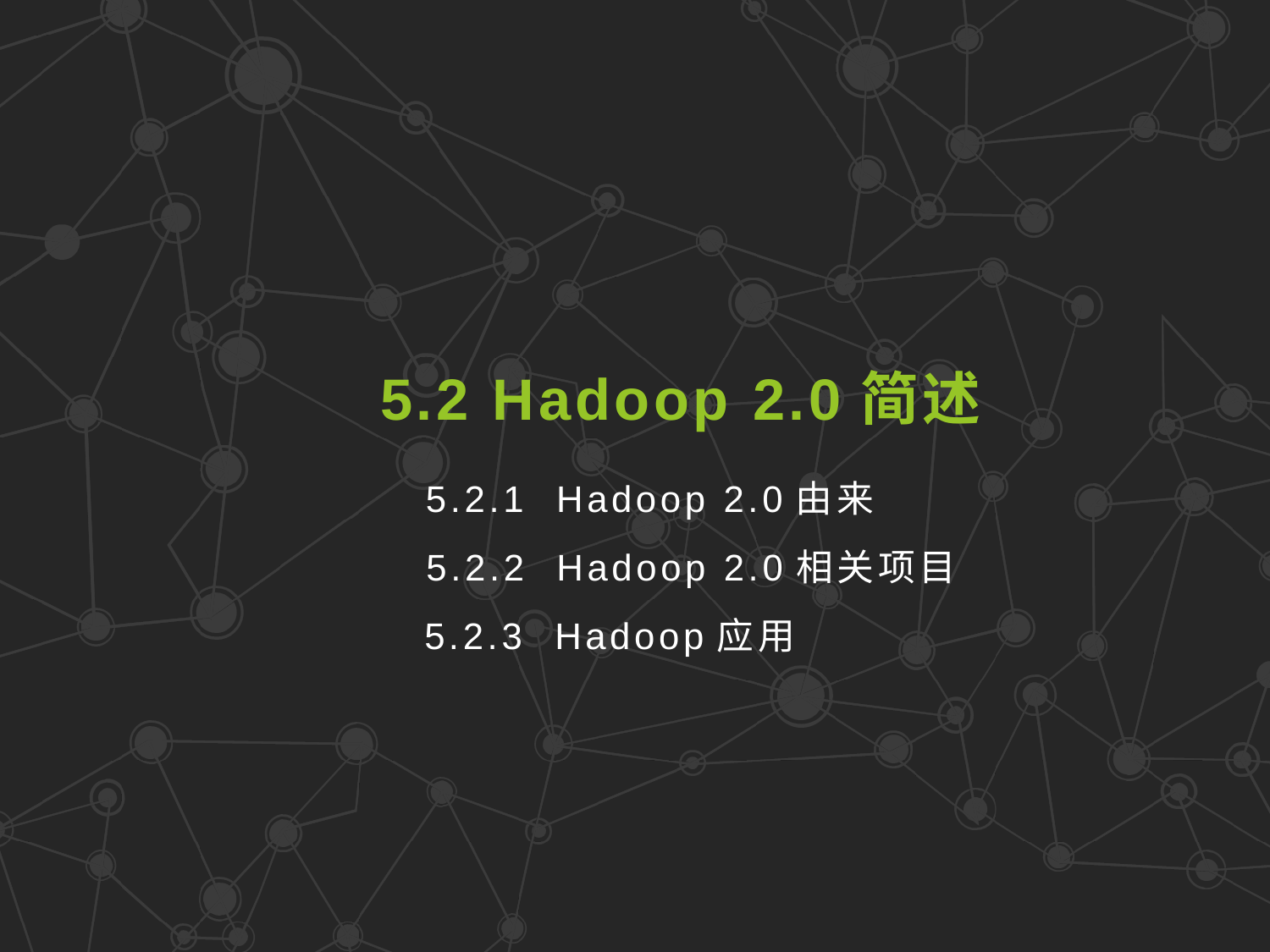

5.2 Hadoop 2.0简述
5.2.1  Hadoop 2.0由来
5.2.2  Hadoop 2.0相关项目
5.2.3  Hadoop应用